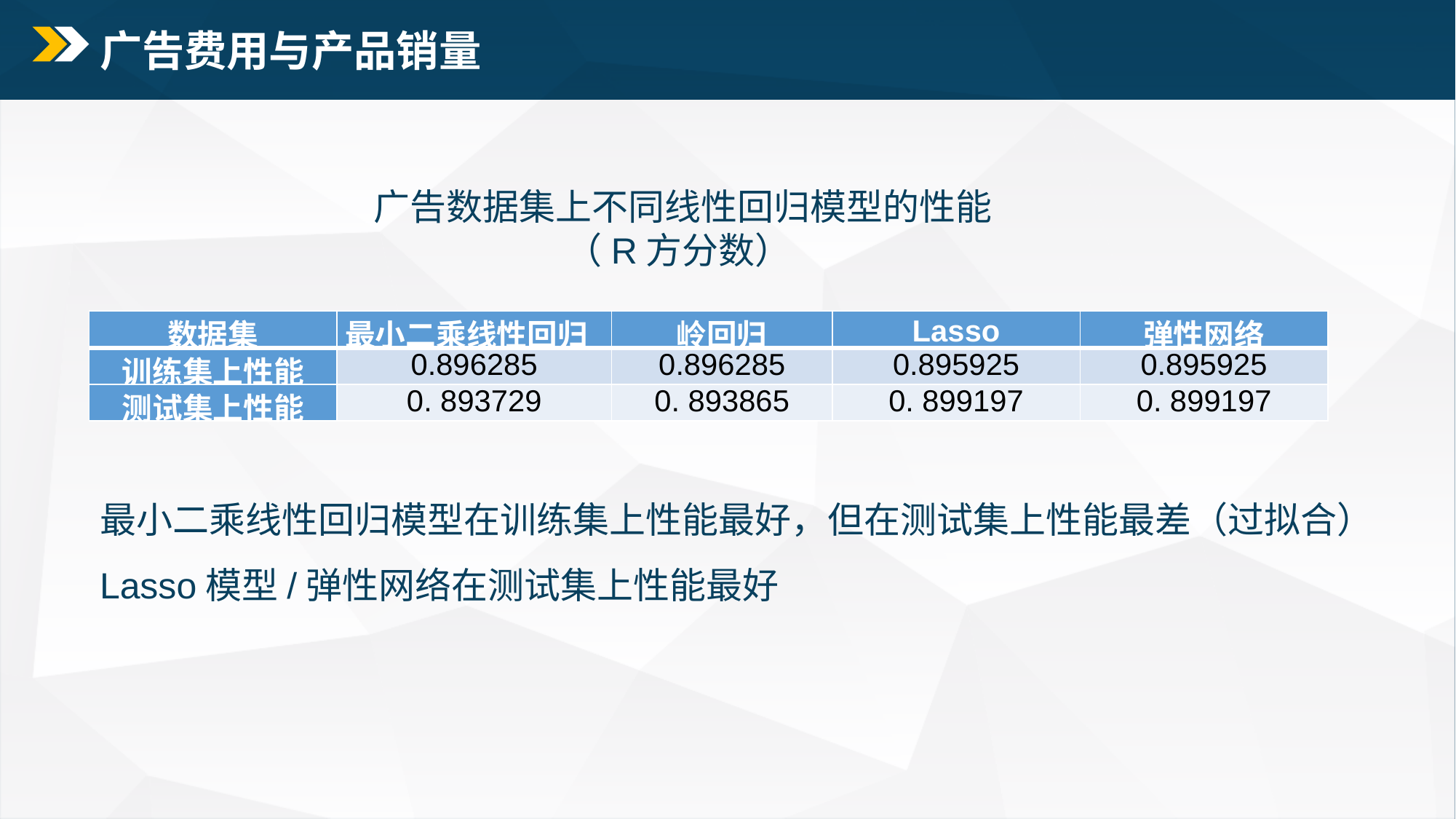

# 广告费用与产品销量
广告数据集上不同线性回归模型的性能
（R方分数）
| 数据集 | 最小二乘线性回归 | 岭回归 | Lasso | 弹性网络 |
| --- | --- | --- | --- | --- |
| 训练集上性能 | 0.896285 | 0.896285 | 0.895925 | 0.895925 |
| 测试集上性能 | 0. 893729 | 0. 893865 | 0. 899197 | 0. 899197 |
最小二乘线性回归模型在训练集上性能最好，但在测试集上性能最差（过拟合）
Lasso模型/弹性网络在测试集上性能最好